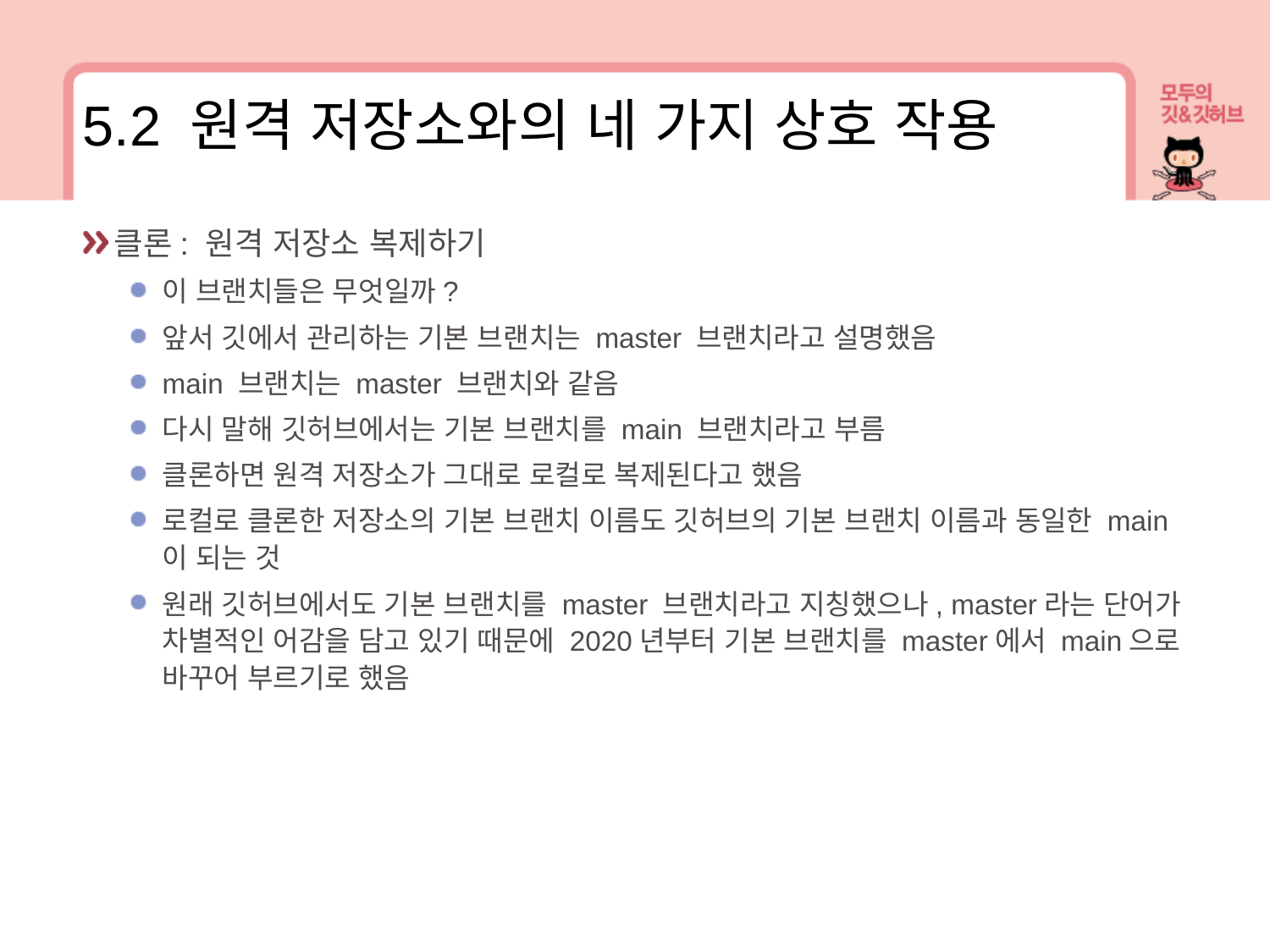

5.2 원격 저장소와의 네 가지 상호 작용
클론: 원격 저장소 복제하기
이 브랜치들은 무엇일까?
앞서 깃에서 관리하는 기본 브랜치는 master 브랜치라고 설명했음
main 브랜치는 master 브랜치와 같음
다시 말해 깃허브에서는 기본 브랜치를 main 브랜치라고 부름
클론하면 원격 저장소가 그대로 로컬로 복제된다고 했음
로컬로 클론한 저장소의 기본 브랜치 이름도 깃허브의 기본 브랜치 이름과 동일한 main이 되는 것
원래 깃허브에서도 기본 브랜치를 master 브랜치라고 지칭했으나, master라는 단어가 차별적인 어감을 담고 있기 때문에 2020년부터 기본 브랜치를 master에서 main으로 바꾸어 부르기로 했음